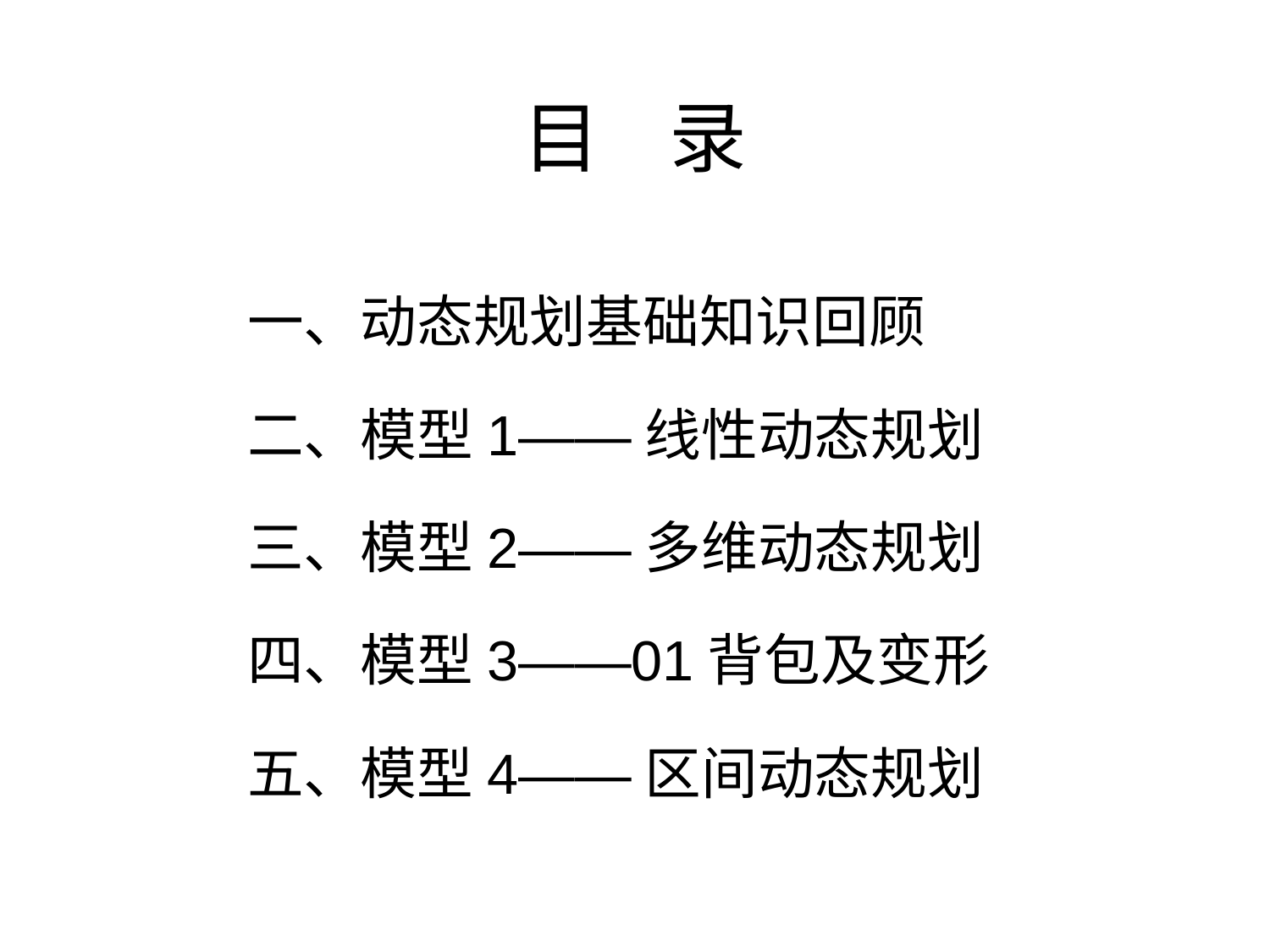

# 目    录
一、动态规划基础知识回顾
二、模型1——线性动态规划
三、模型2——多维动态规划
四、模型3——01背包及变形
五、模型4——区间动态规划